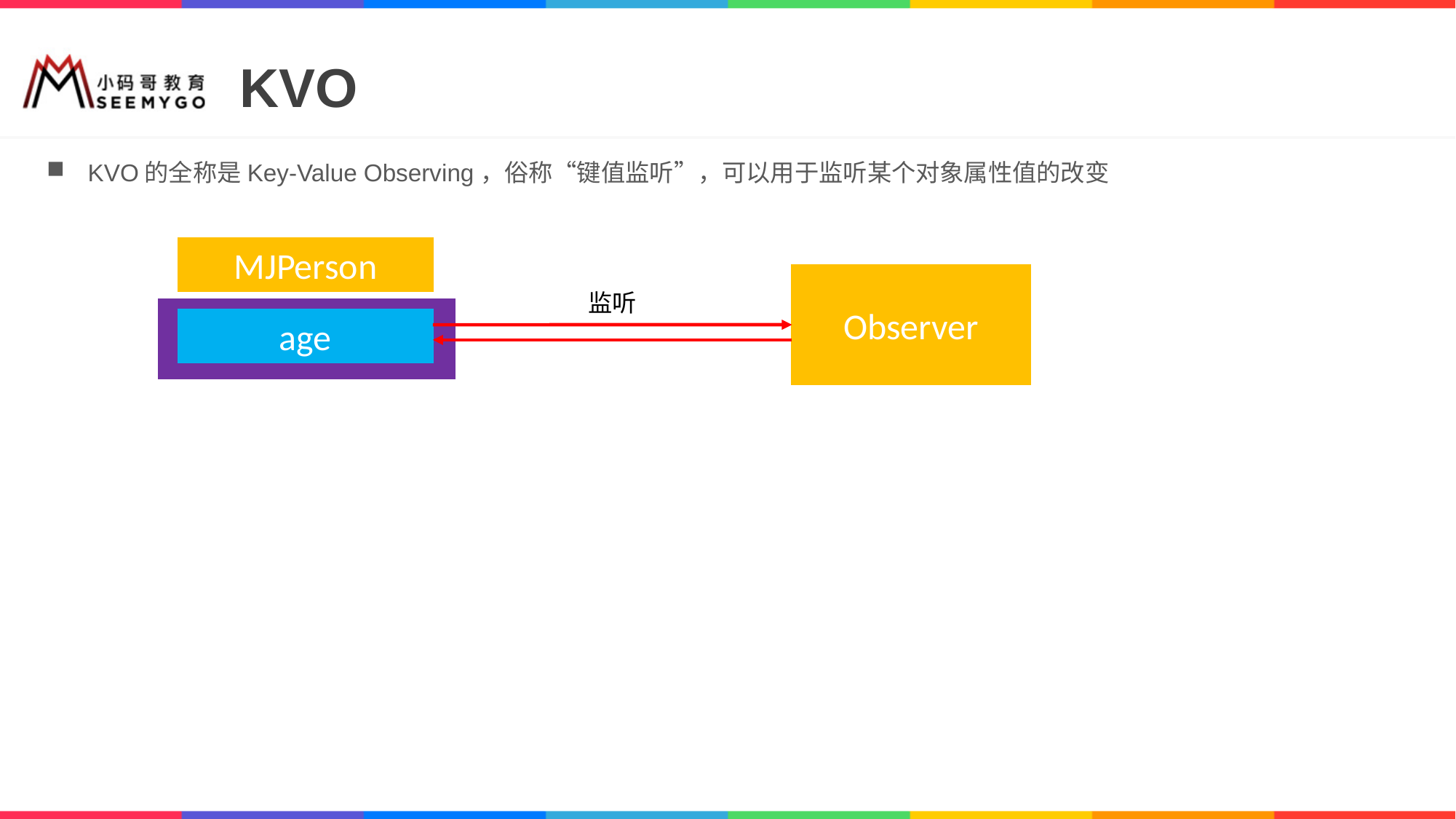

# KVO
KVO的全称是Key-Value Observing，俗称“键值监听”，可以用于监听某个对象属性值的改变
MJPerson

age
Observer
监听